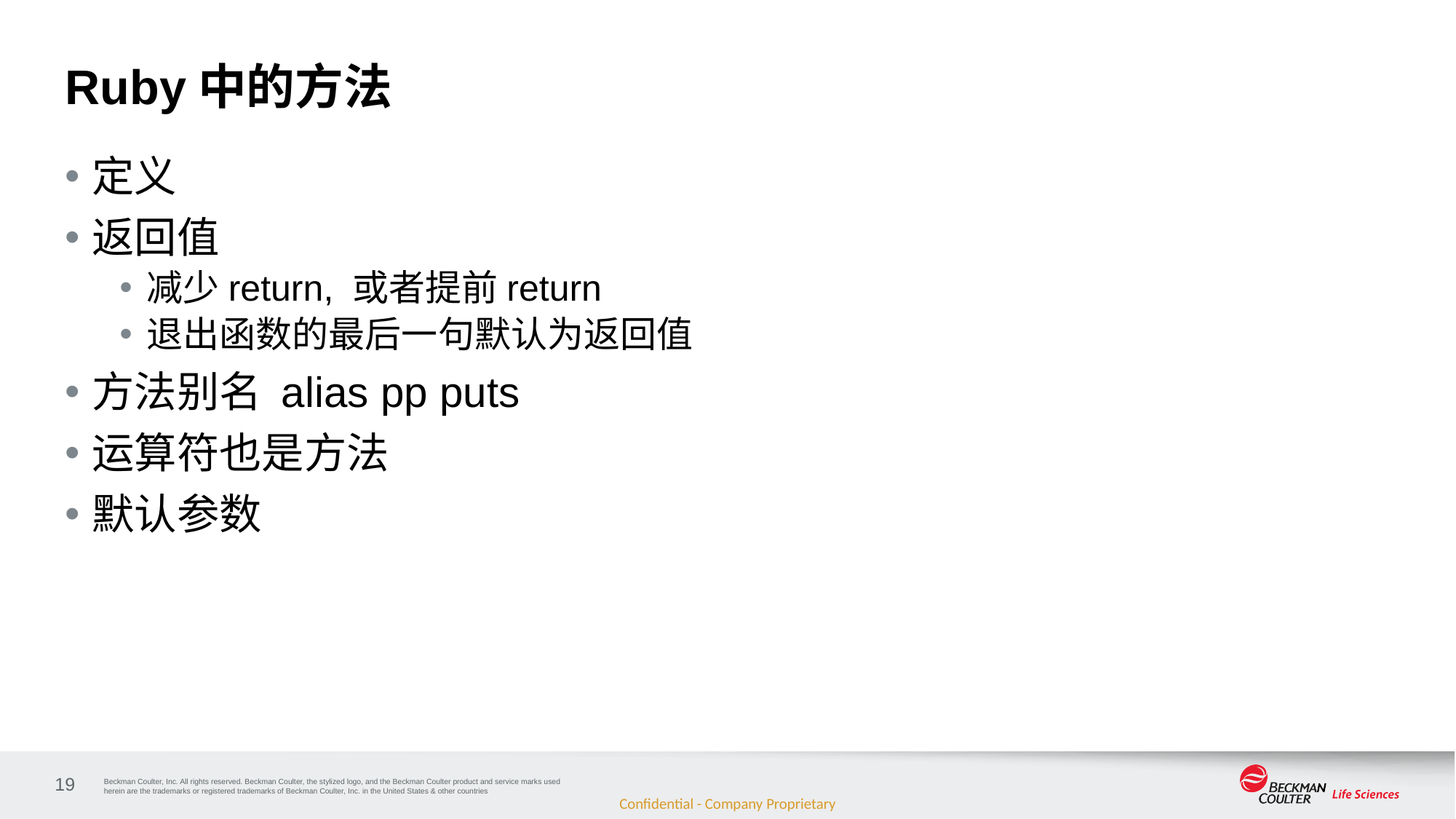

# Ruby中的方法
定义
返回值
减少return, 或者提前return
退出函数的最后一句默认为返回值
方法别名 alias pp puts
运算符也是方法
默认参数